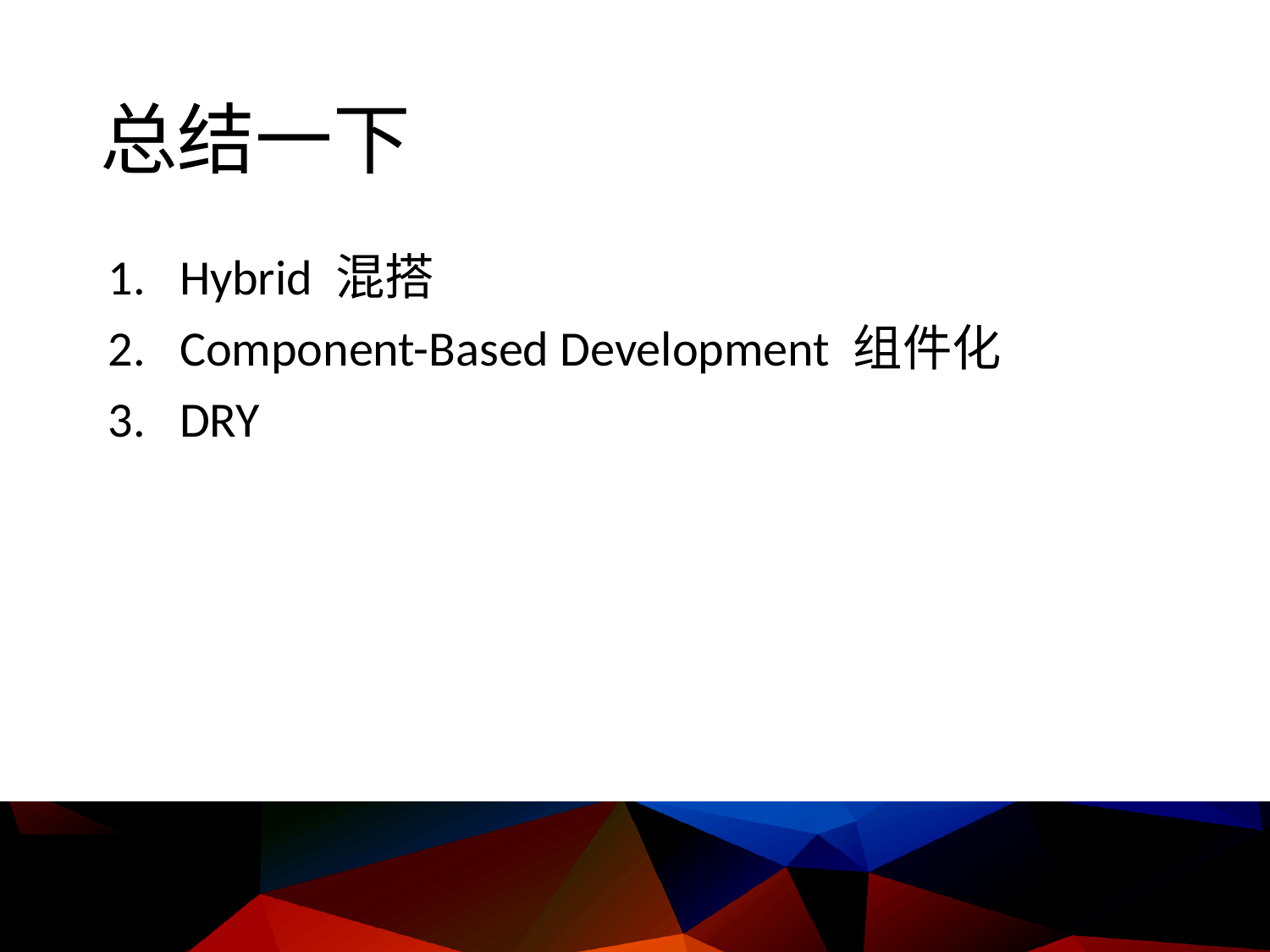

# 总结一下

Hybrid 混搭
Component-Based Development 组件化
DRY